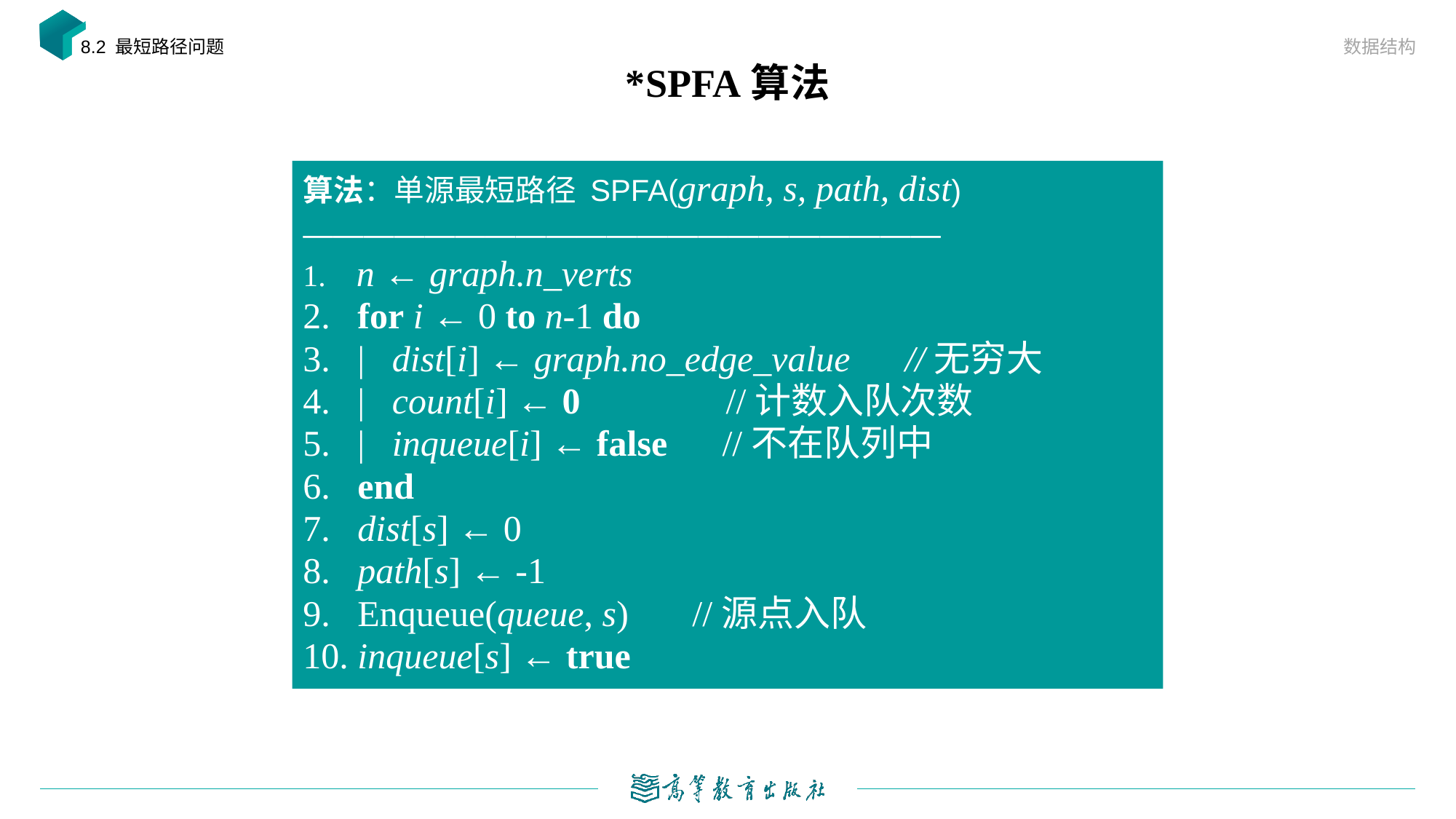

数据结构
8.2 最短路径问题
# *SPFA算法
算法：单源最短路径 SPFA(graph, s, path, dist)
—————————————————————
    n ← graph.n_verts
   for i ← 0 to n-1 do
   |   dist[i] ← graph.no_edge_value      //无穷大
   |   count[i] ← 0                //计数入队次数
   |   inqueue[i] ← false      //不在队列中
   end
   dist[s] ← 0
   path[s] ← -1
   Enqueue(queue, s)       //源点入队
 inqueue[s] ← true